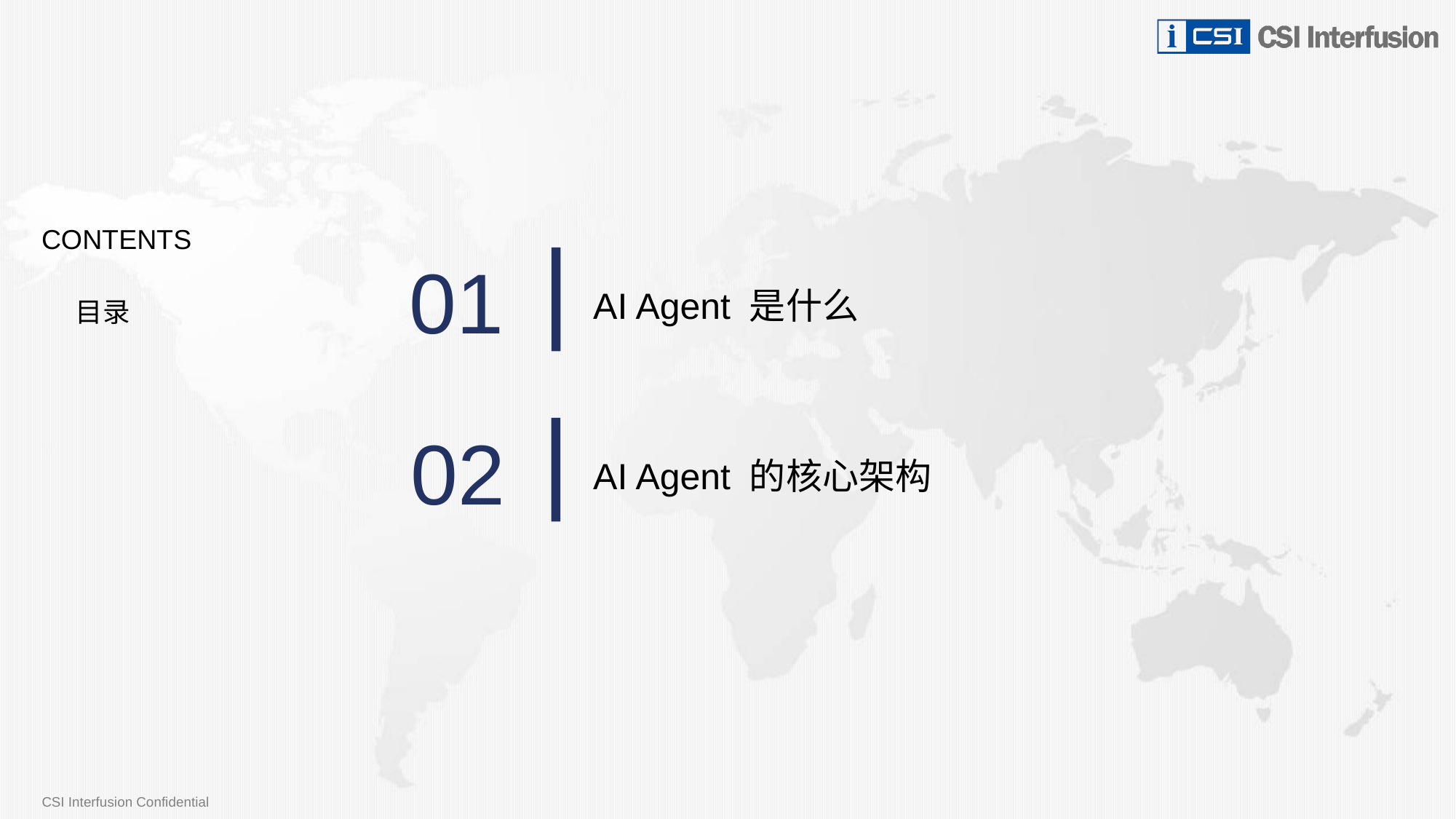

CONTENTS
01

AI Agent 是什么
02
AI Agent 的核心架构
目录